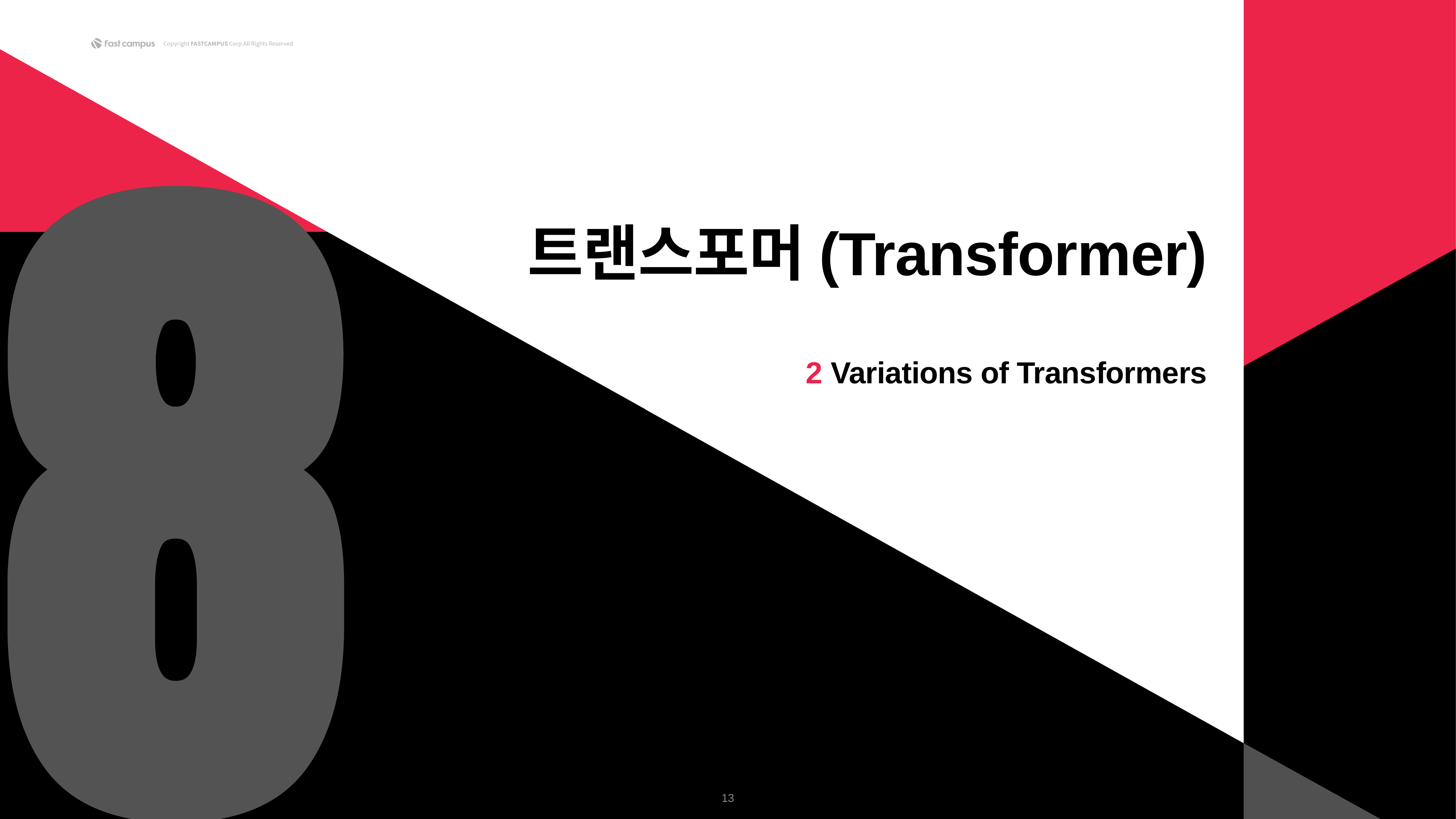

8
트랜스포머(Transformer)

2 Variations of Transformers

13